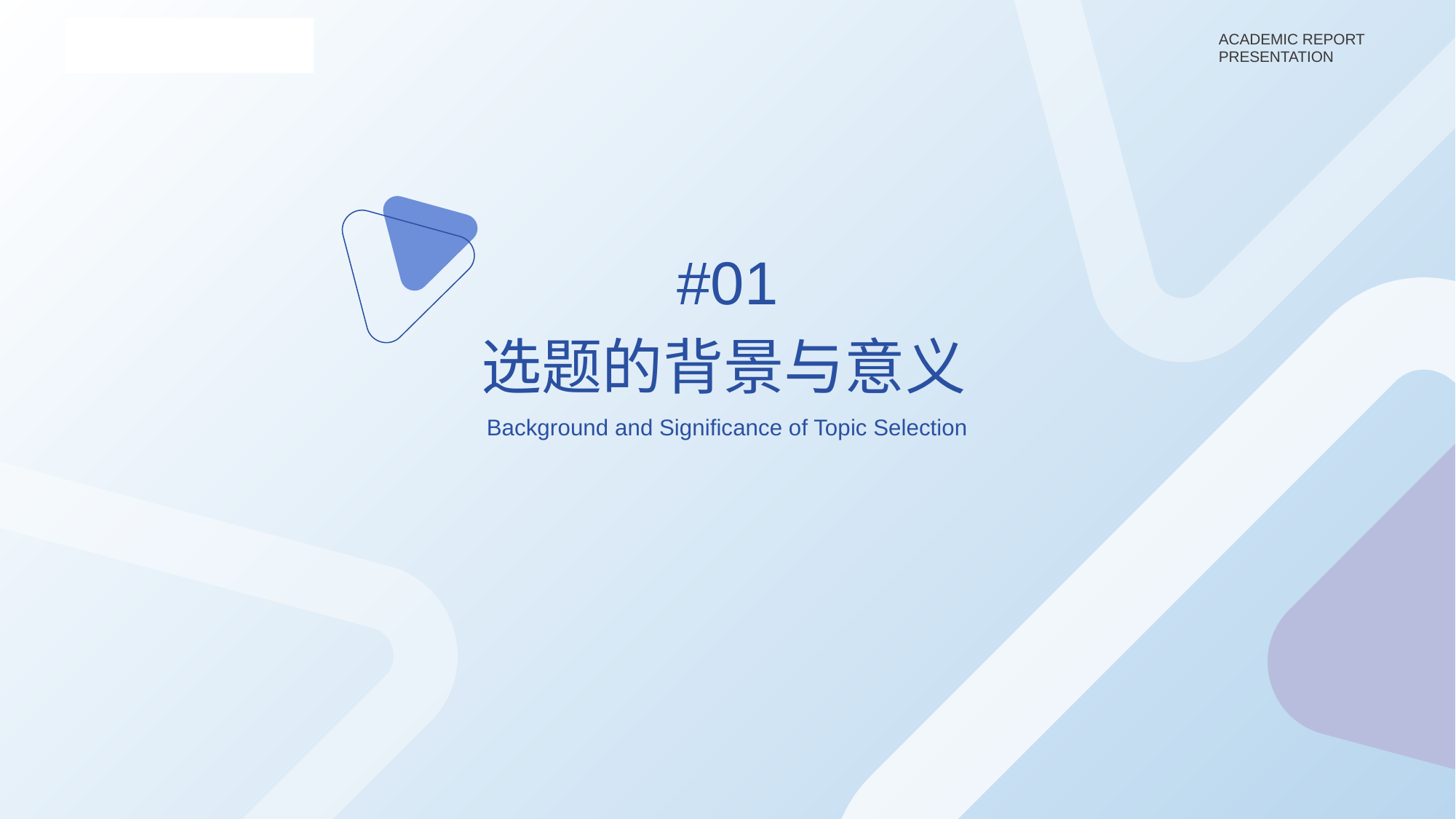

#01

选题的背景与意义

Background and Significance of Topic Selection